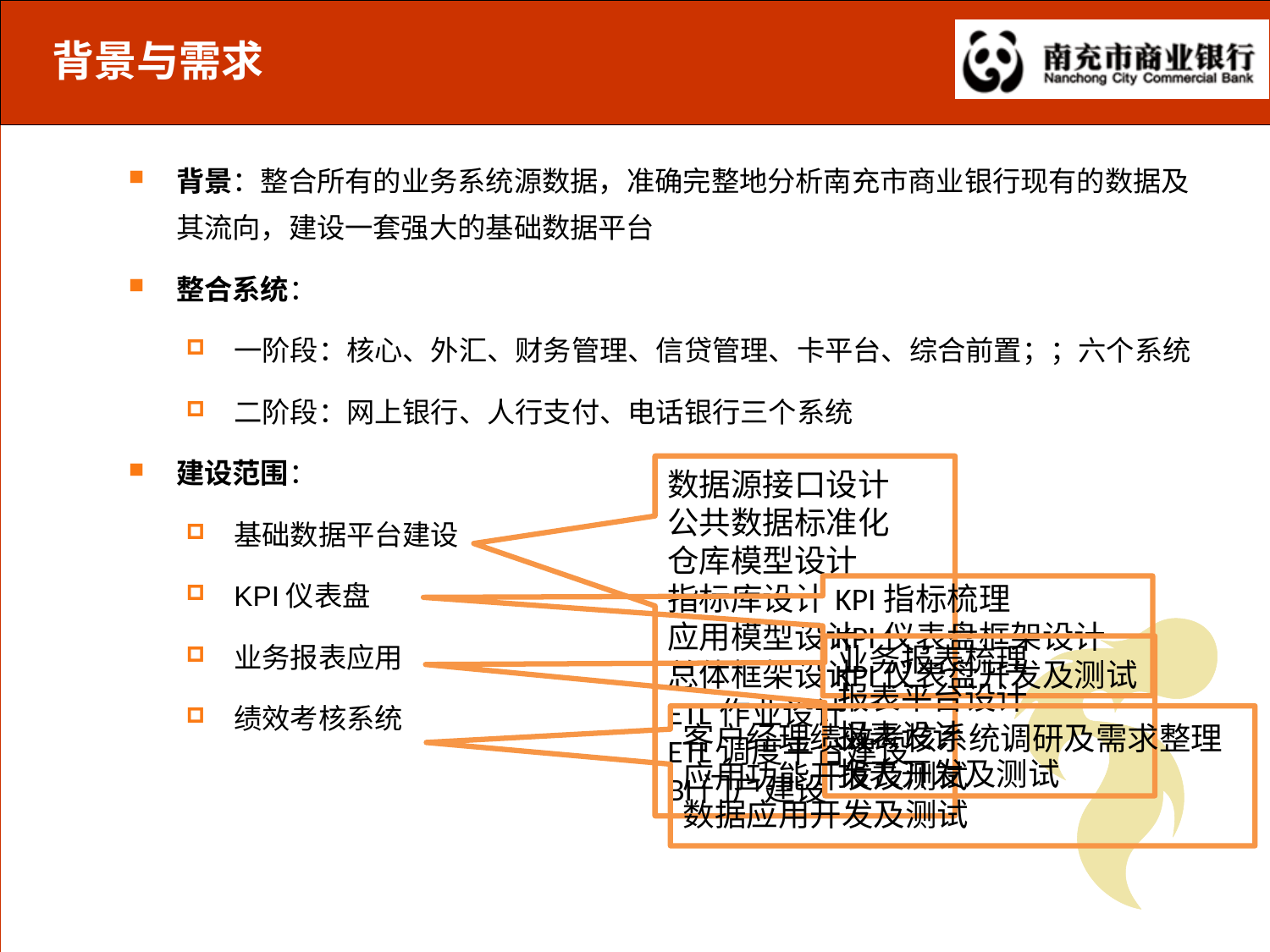

# 背景与需求

背景：整合所有的业务系统源数据，准确完整地分析南充市商业银行现有的数据及其流向，建设一套强大的基础数据平台
整合系统：
一阶段：核心、外汇、财务管理、信贷管理、卡平台、综合前置；；六个系统
二阶段：网上银行、人行支付、电话银行三个系统
建设范围：
基础数据平台建设
KPI仪表盘
业务报表应用
绩效考核系统

数据源接口设计
公共数据标准化
仓库模型设计
指标库设计
应用模型设计
总体框架设计
ETL作业设计
ETL调度平台建设
BI门户建设
KPI指标梳理
KPI仪表盘框架设计
KPI仪表盘开发及测试
业务报表梳理
报表平台设计
报表设计
报表开发及测试
客户经理绩效考核系统调研及需求整理
应用功能开发及测试
数据应用开发及测试
21